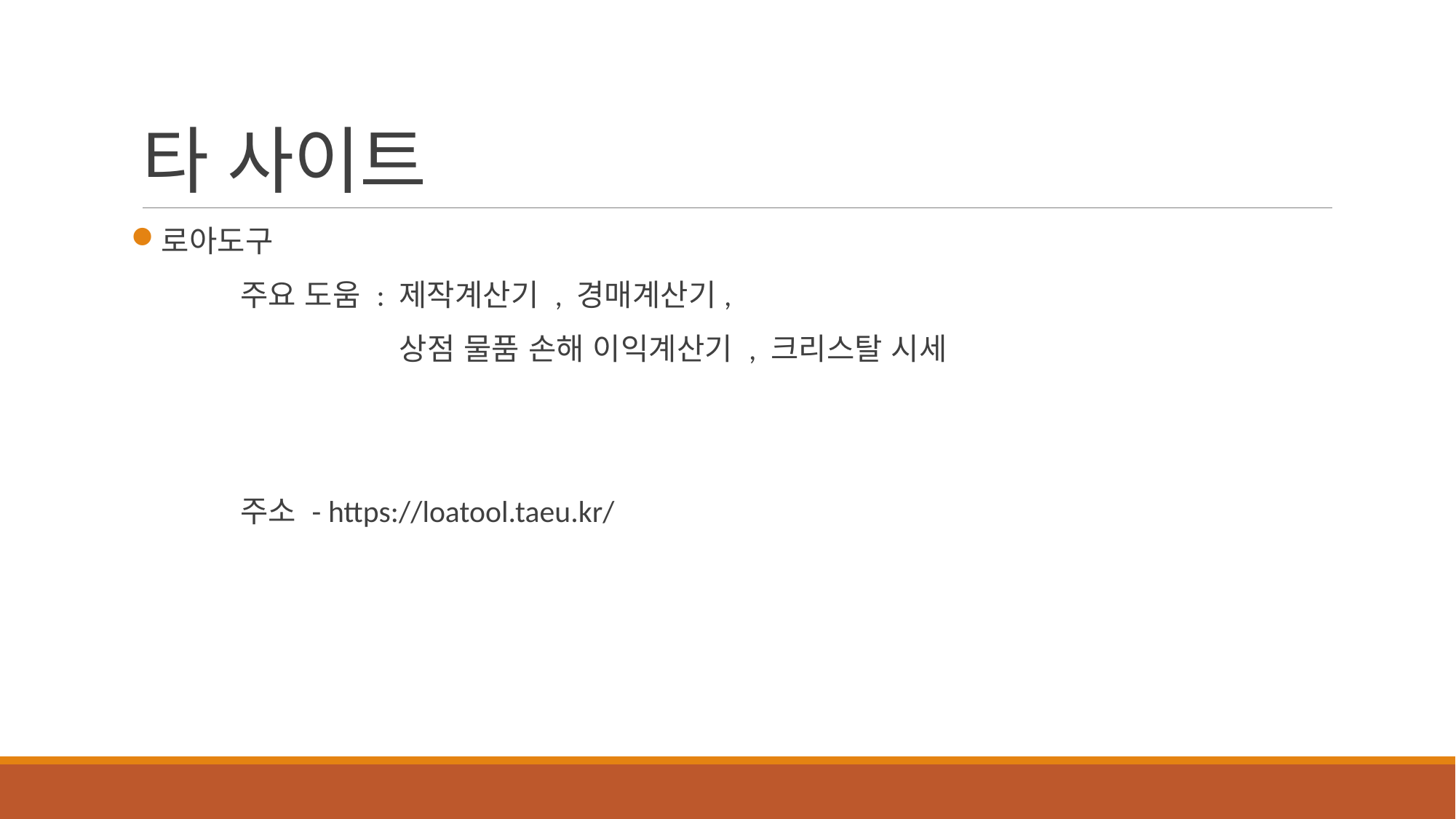

# 타 사이트
로아도구
	주요 도움 : 제작계산기 , 경매계산기,
		     상점 물품 손해 이익계산기 , 크리스탈 시세

	주소 - https://loatool.taeu.kr/